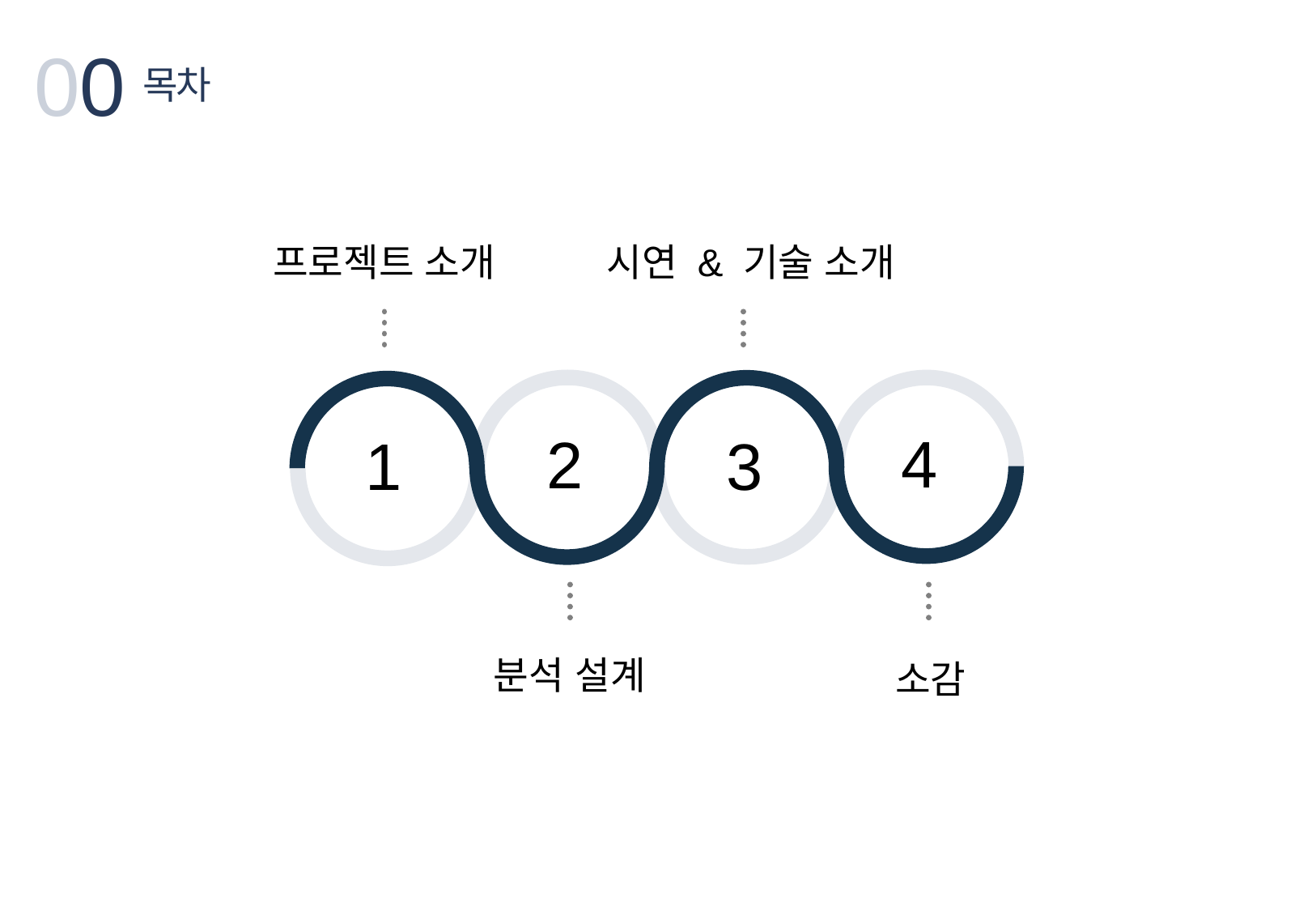

00
목차
프로젝트 소개
시연 & 기술 소개

4
2
1
3
분석 설계
소감